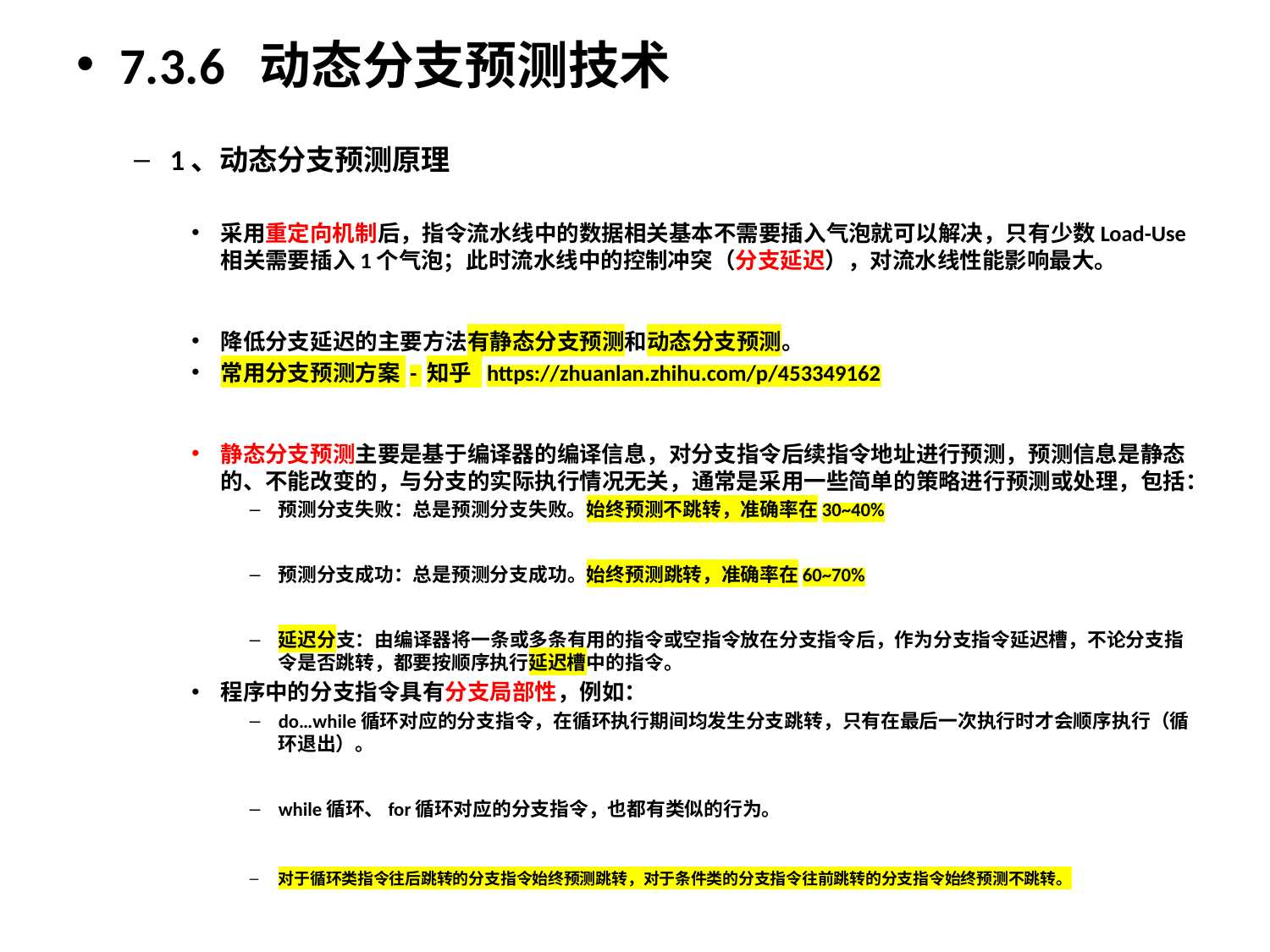

7.3.6  动态分支预测技术

1、动态分支预测原理

采用重定向机制后，指令流水线中的数据相关基本不需要插入气泡就可以解决，只有少数Load-Use相关需要插入1个气泡；此时流水线中的控制冲突（分支延迟），对流水线性能影响最大。

降低分支延迟的主要方法有静态分支预测和动态分支预测。
常用分支预测方案 - 知乎  https://zhuanlan.zhihu.com/p/453349162

静态分支预测主要是基于编译器的编译信息，对分支指令后续指令地址进行预测，预测信息是静态的、不能改变的，与分支的实际执行情况无关，通常是采用一些简单的策略进行预测或处理，包括：
预测分支失败：总是预测分支失败。始终预测不跳转，准确率在30~40%

预测分支成功：总是预测分支成功。始终预测跳转，准确率在60~70%

延迟分支：由编译器将一条或多条有用的指令或空指令放在分支指令后，作为分支指令延迟槽，不论分支指令是否跳转，都要按顺序执行延迟槽中的指令。
程序中的分支指令具有分支局部性，例如：
do…while循环对应的分支指令，在循环执行期间均发生分支跳转，只有在最后一次执行时才会顺序执行（循环退出）。

while循环、for循环对应的分支指令，也都有类似的行为。

对于循环类指令往后跳转的分支指令始终预测跳转，对于条件类的分支指令往前跳转的分支指令始终预测不跳转。